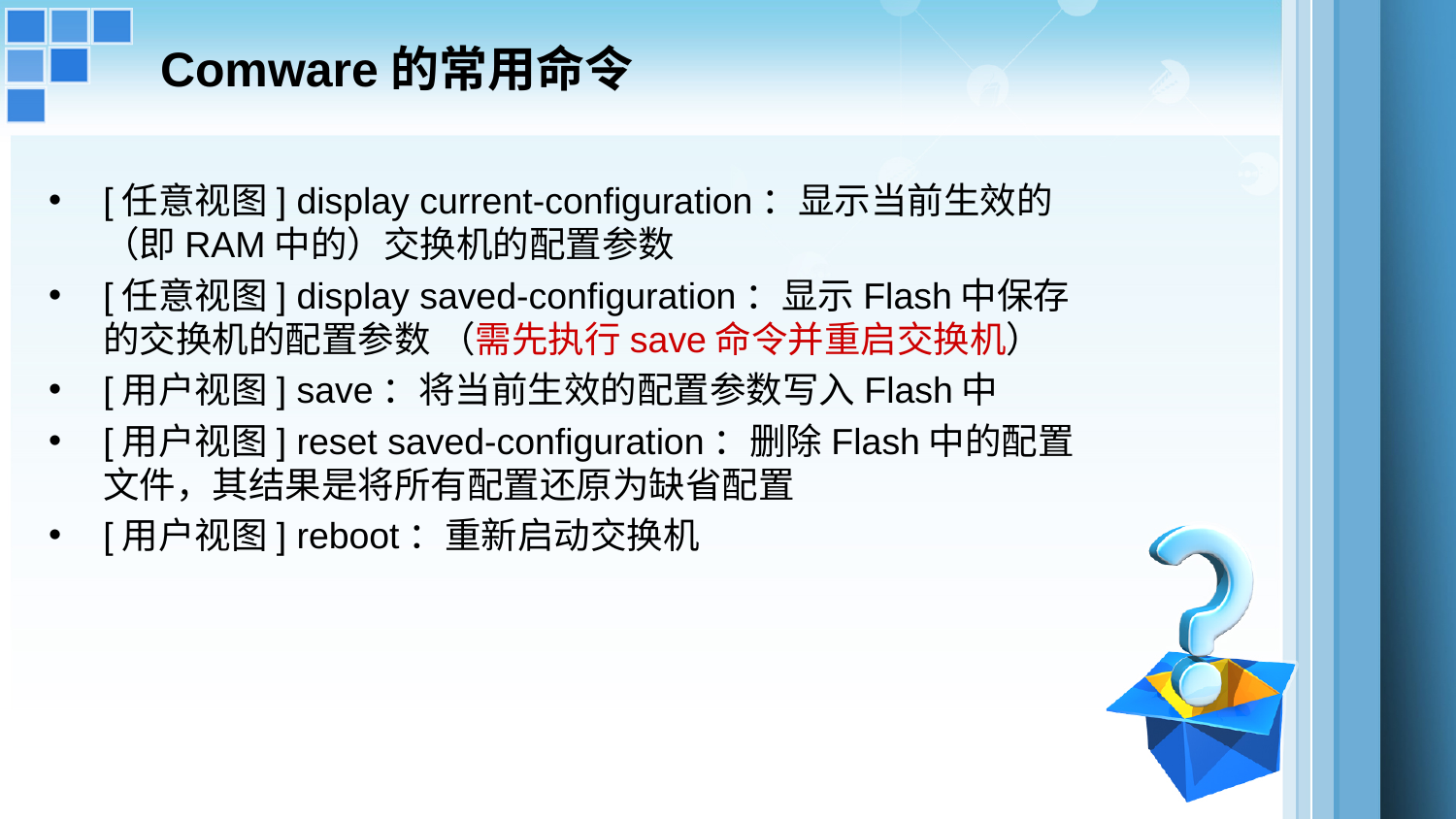

# Comware的常用命令
[任意视图] display current-configuration：显示当前生效的（即RAM中的）交换机的配置参数
[任意视图] display saved-configuration：显示Flash中保存的交换机的配置参数 （需先执行save命令并重启交换机）
[用户视图] save：将当前生效的配置参数写入Flash中
[用户视图] reset saved-configuration：删除Flash中的配置文件，其结果是将所有配置还原为缺省配置
[用户视图] reboot：重新启动交换机